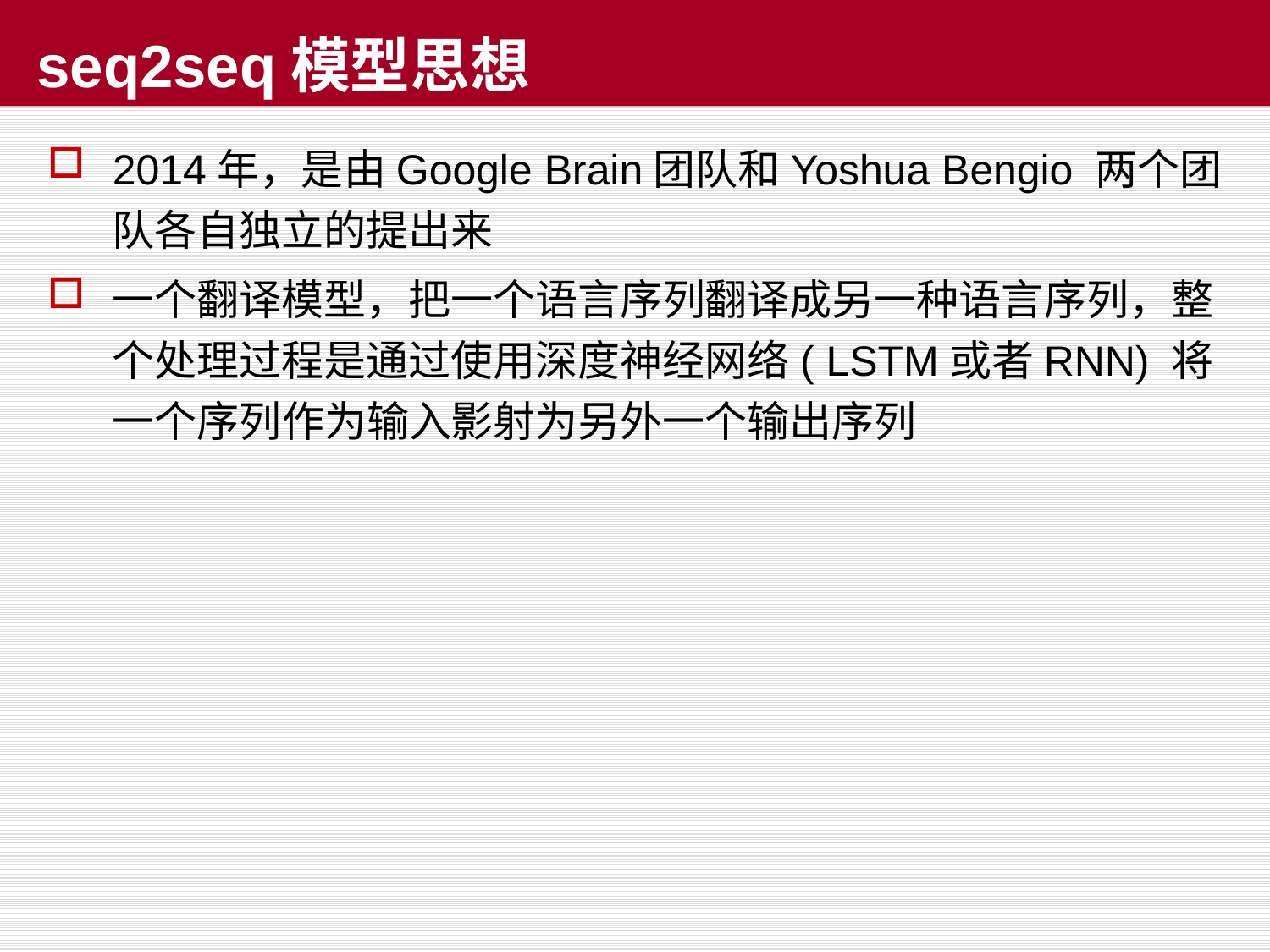

# seq2seq模型思想
2014年，是由Google Brain团队和Yoshua Bengio 两个团队各自独立的提出来
一个翻译模型，把一个语言序列翻译成另一种语言序列，整个处理过程是通过使用深度神经网络( LSTM或者RNN) 将一个序列作为输入影射为另外一个输出序列